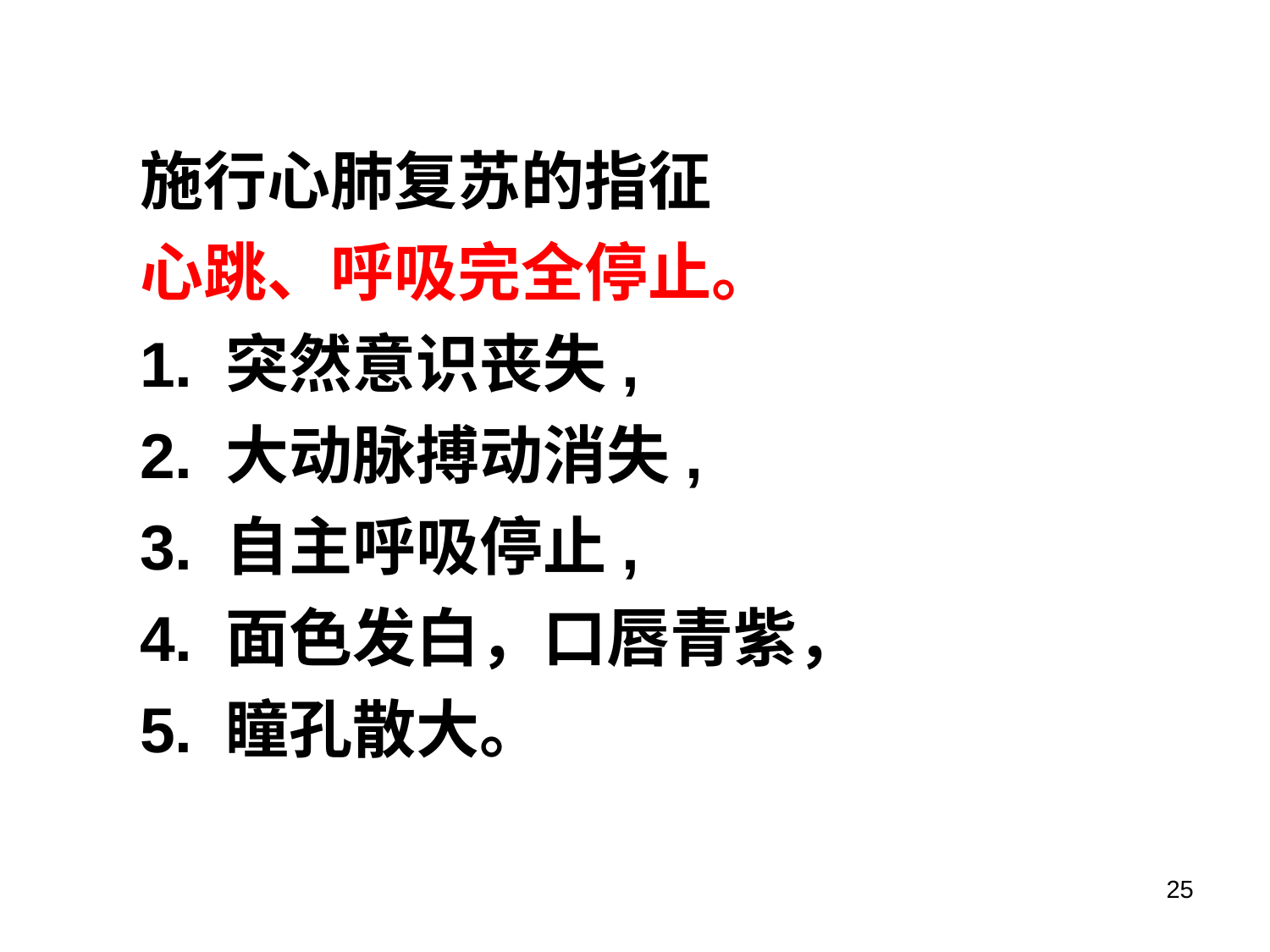

# 施行心肺复苏的指征 心跳、呼吸完全停止。 1. 突然意识丧失, 2. 大动脉搏动消失, 3. 自主呼吸停止, 4. 面色发白，口唇青紫， 5. 瞳孔散大。
25